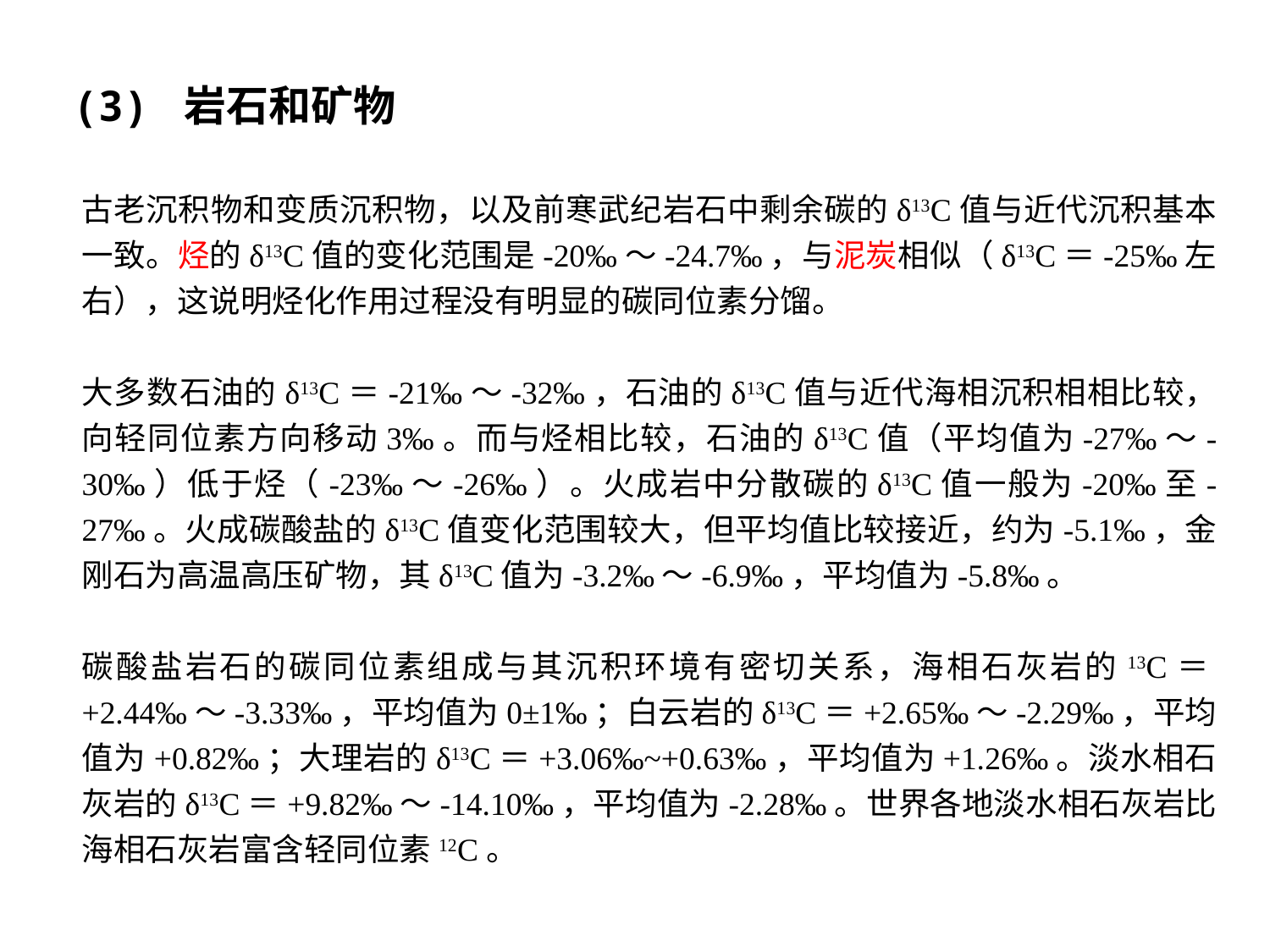

(3) 岩石和矿物
古老沉积物和变质沉积物，以及前寒武纪岩石中剩余碳的δ13C值与近代沉积基本一致。烃的δ13C值的变化范围是-20‰～-24.7‰，与泥炭相似（δ13C＝-25‰左右），这说明烃化作用过程没有明显的碳同位素分馏。

大多数石油的δ13C＝-21‰～-32‰，石油的δ13C值与近代海相沉积相相比较，向轻同位素方向移动3‰。而与烃相比较，石油的δ13C值（平均值为-27‰～-30‰）低于烃（-23‰～-26‰）。火成岩中分散碳的δ13C值一般为-20‰至-27‰。火成碳酸盐的δ13C值变化范围较大，但平均值比较接近，约为-5.1‰，金刚石为高温高压矿物，其δ13C值为-3.2‰～-6.9‰，平均值为-5.8‰。

碳酸盐岩石的碳同位素组成与其沉积环境有密切关系，海相石灰岩的13C＝+2.44‰～-3.33‰，平均值为0±1‰；白云岩的δ13C＝+2.65‰～-2.29‰，平均值为+0.82‰；大理岩的δ13C＝+3.06‰~+0.63‰，平均值为+1.26‰。淡水相石灰岩的δ13C＝+9.82‰～-14.10‰，平均值为-2.28‰。世界各地淡水相石灰岩比海相石灰岩富含轻同位素12C。